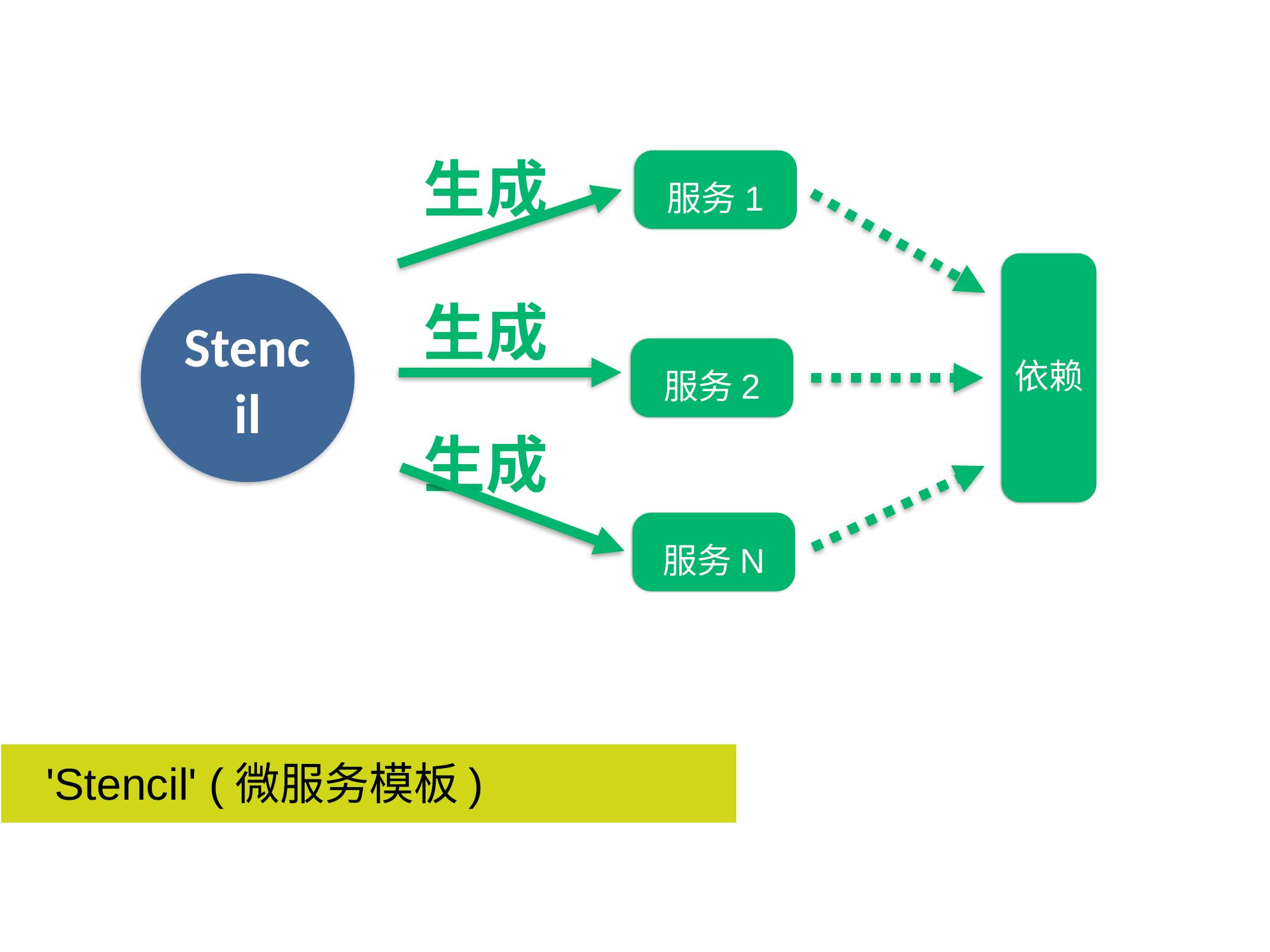

生成
服务1

依赖
Stencil
生成
服务2

生成

服务N

'Stencil' (微服务模板)
44